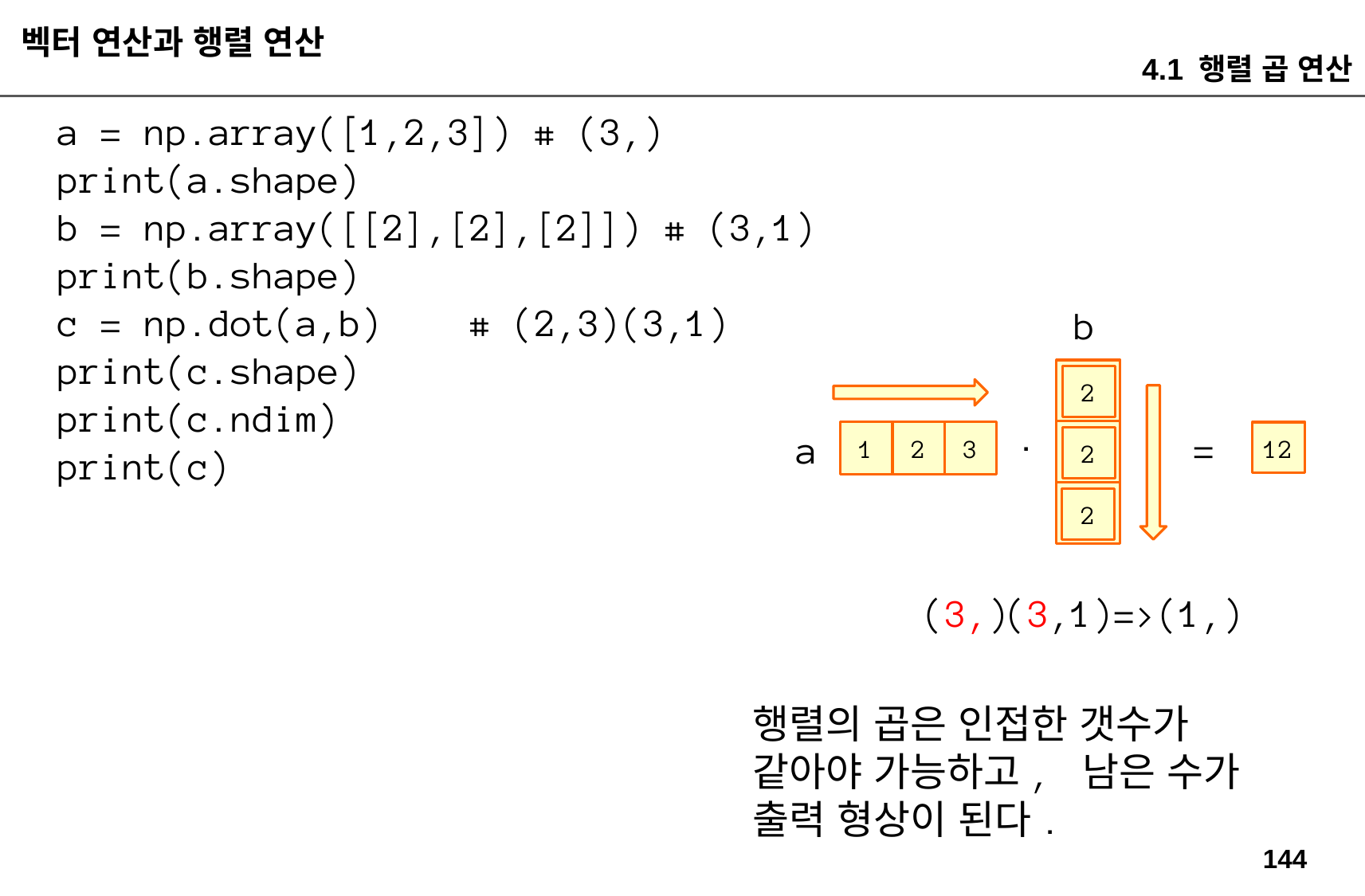

벡터 연산과 행렬 연산
4.1 행렬 곱 연산
a = np.array([1,2,3]) # (3,)
print(a.shape)
b = np.array([[2],[2],[2]]) # (3,1)
print(b.shape)
c = np.dot(a,b)    # (2,3)(3,1)
print(c.shape)
print(c.ndim)
print(c)
b

2

.
=
a

3
2
1
12
2

2
(3,)
(3,1)=>(1,)
행렬의 곱은 인접한 갯수가
같아야 가능하고, 남은 수가
출력 형상이 된다.